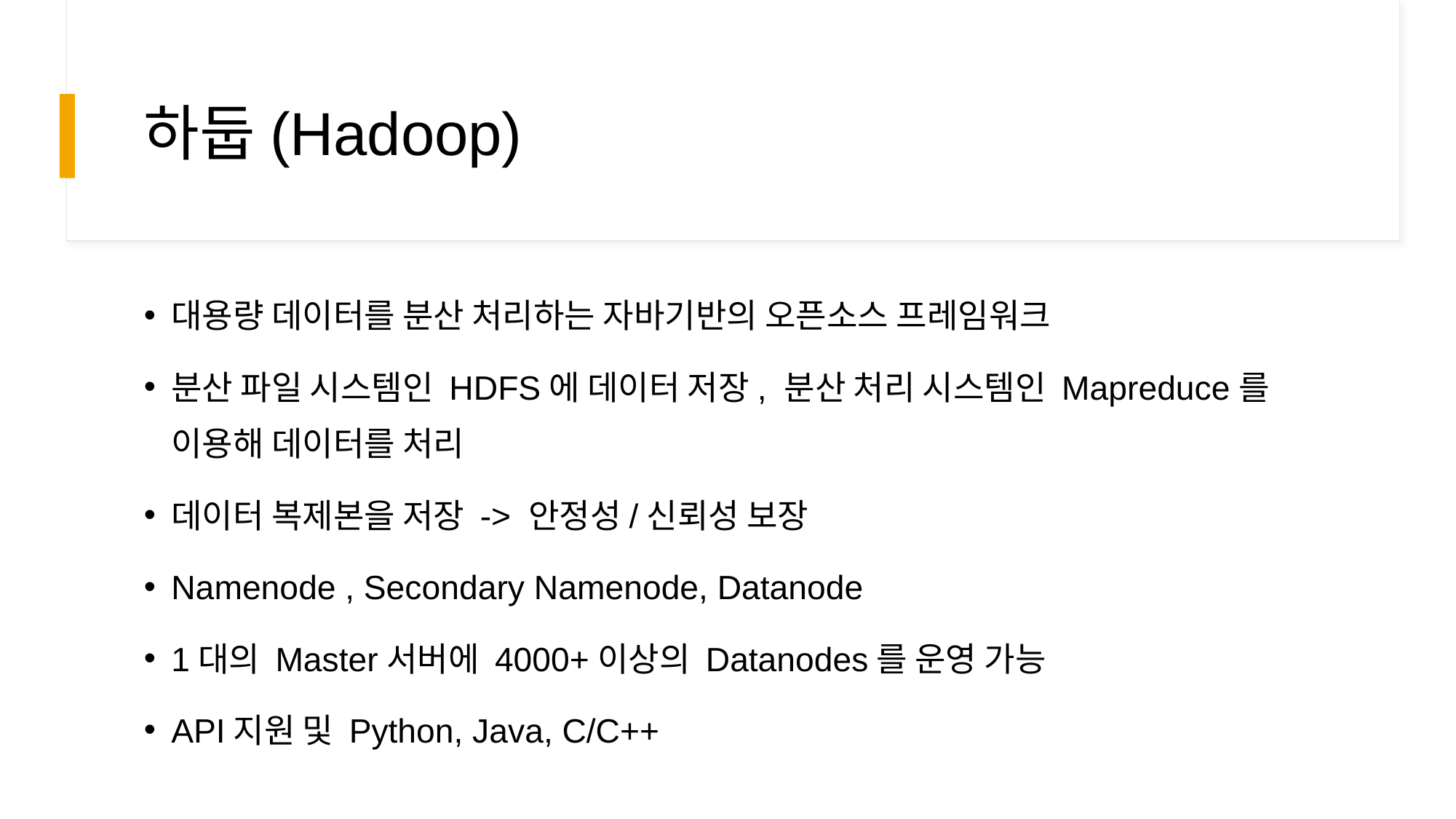

# 하둡(Hadoop)
대용량 데이터를 분산 처리하는 자바기반의 오픈소스 프레임워크
분산 파일 시스템인 HDFS에 데이터 저장, 분산 처리 시스템인 Mapreduce를 이용해 데이터를 처리
데이터 복제본을 저장 -> 안정성/신뢰성 보장
Namenode , Secondary Namenode, Datanode
1대의 Master서버에 4000+이상의 Datanodes를 운영 가능
API지원 및 Python, Java, C/C++